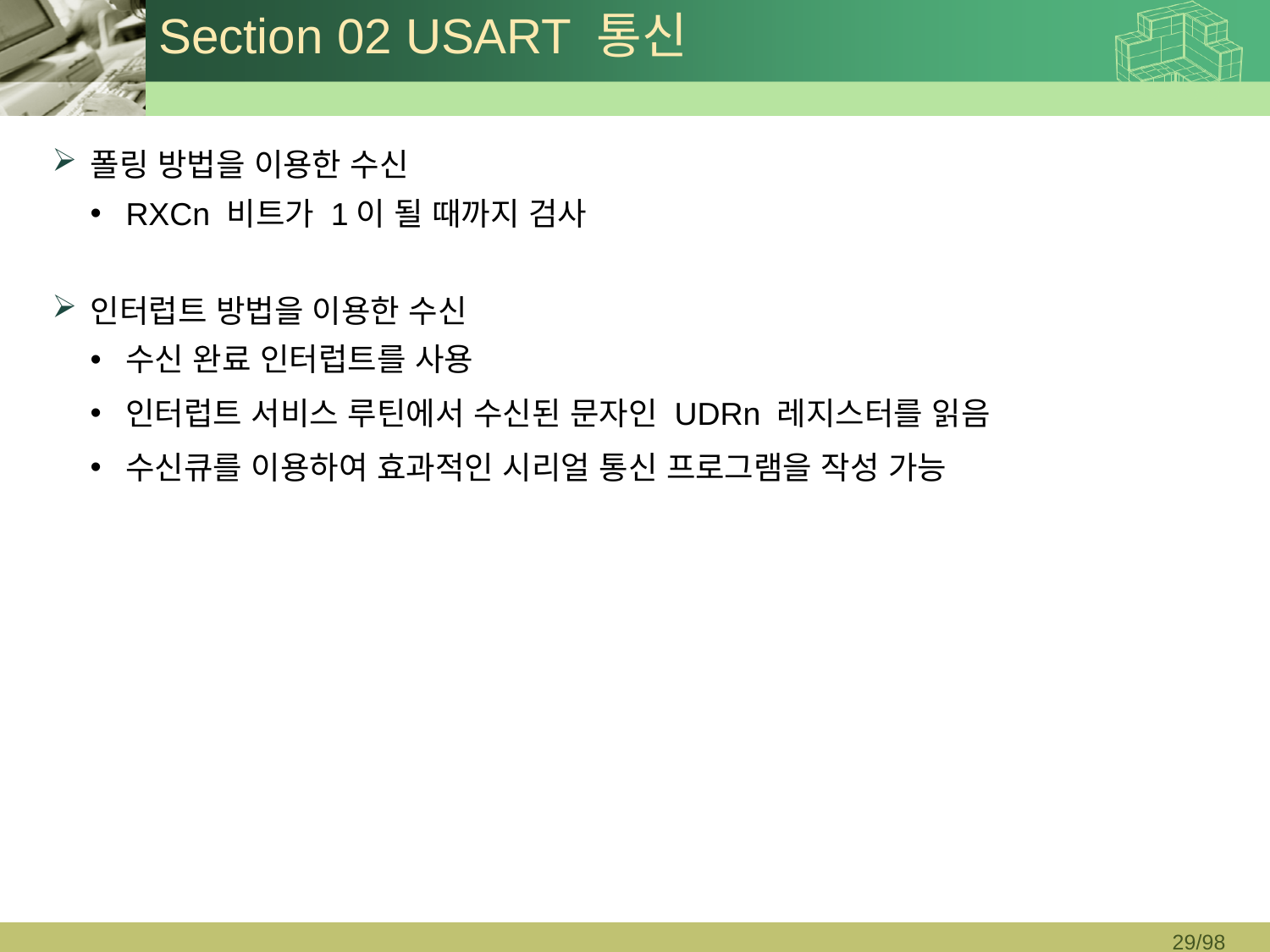

# Section 02 USART 통신
폴링 방법을 이용한 수신
RXCn 비트가 1이 될 때까지 검사
인터럽트 방법을 이용한 수신
수신 완료 인터럽트를 사용
인터럽트 서비스 루틴에서 수신된 문자인 UDRn 레지스터를 읽음
수신큐를 이용하여 효과적인 시리얼 통신 프로그램을 작성 가능